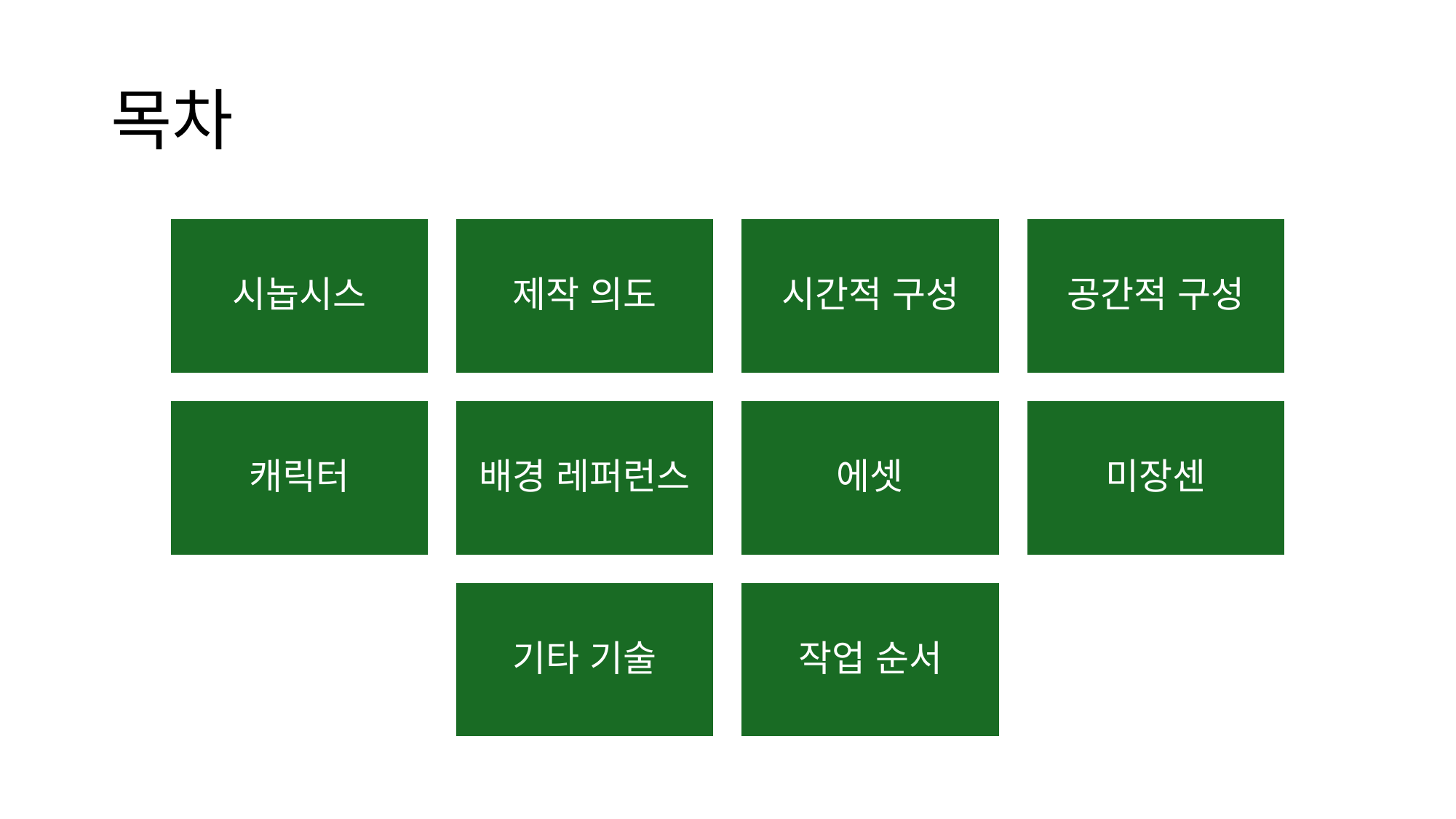

# 목차
시놉시스
제작 의도
시간적 구성
공간적 구성
캐릭터
배경 레퍼런스
에셋
미장센
기타 기술
작업 순서